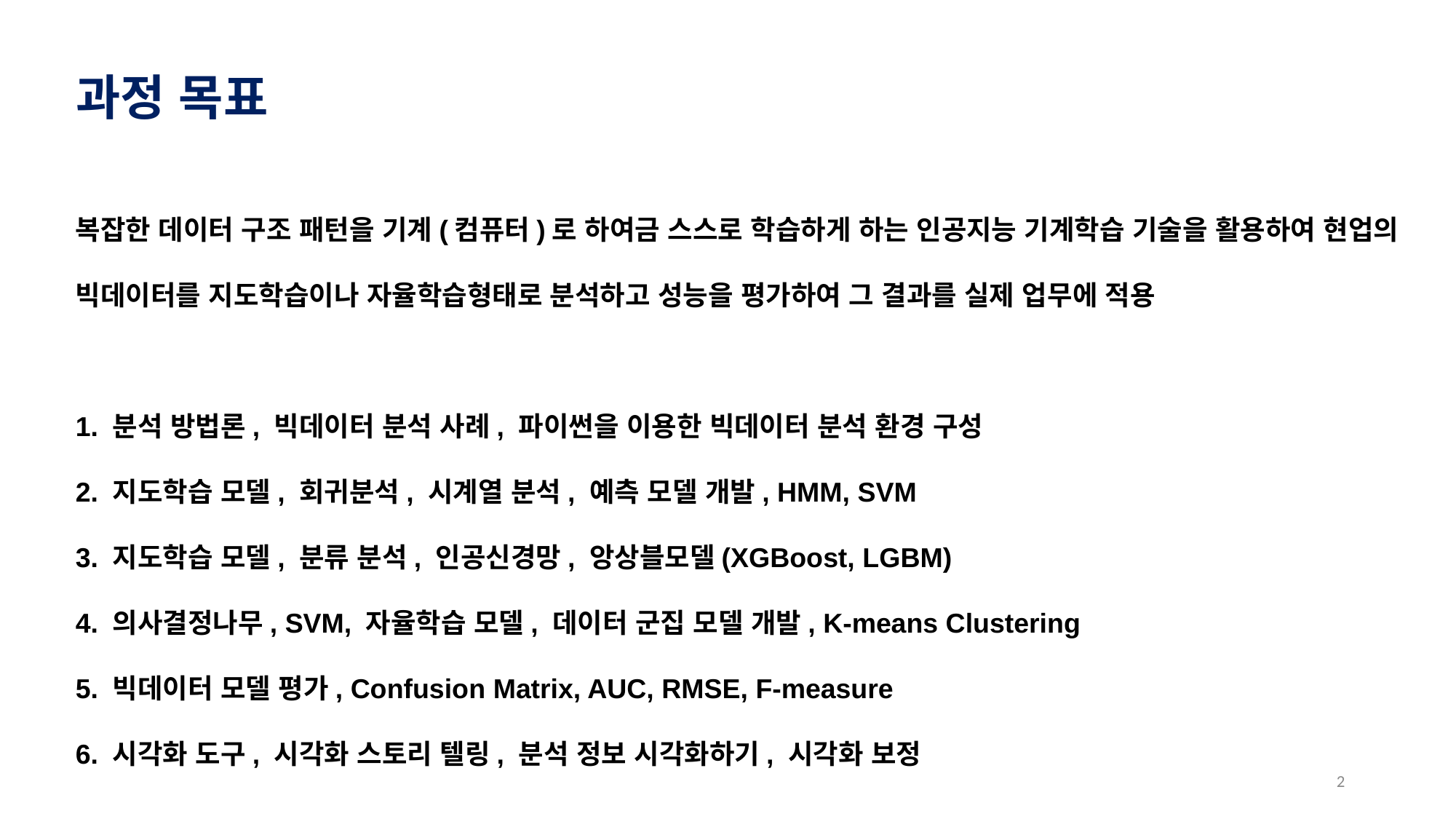

과정 목표
복잡한 데이터 구조 패턴을 기계(컴퓨터)로 하여금 스스로 학습하게 하는 인공지능 기계학습 기술을 활용하여 현업의 빅데이터를 지도학습이나 자율학습형태로 분석하고 성능을 평가하여 그 결과를 실제 업무에 적용

1. 분석 방법론, 빅데이터 분석 사례, 파이썬을 이용한 빅데이터 분석 환경 구성
2. 지도학습 모델, 회귀분석, 시계열 분석, 예측 모델 개발, HMM, SVM
3. 지도학습 모델, 분류 분석, 인공신경망, 앙상블모델(XGBoost, LGBM)
4. 의사결정나무, SVM, 자율학습 모델, 데이터 군집 모델 개발, K-means Clustering
5. 빅데이터 모델 평가, Confusion Matrix, AUC, RMSE, F-measure
6. 시각화 도구, 시각화 스토리 텔링, 분석 정보 시각화하기, 시각화 보정
2